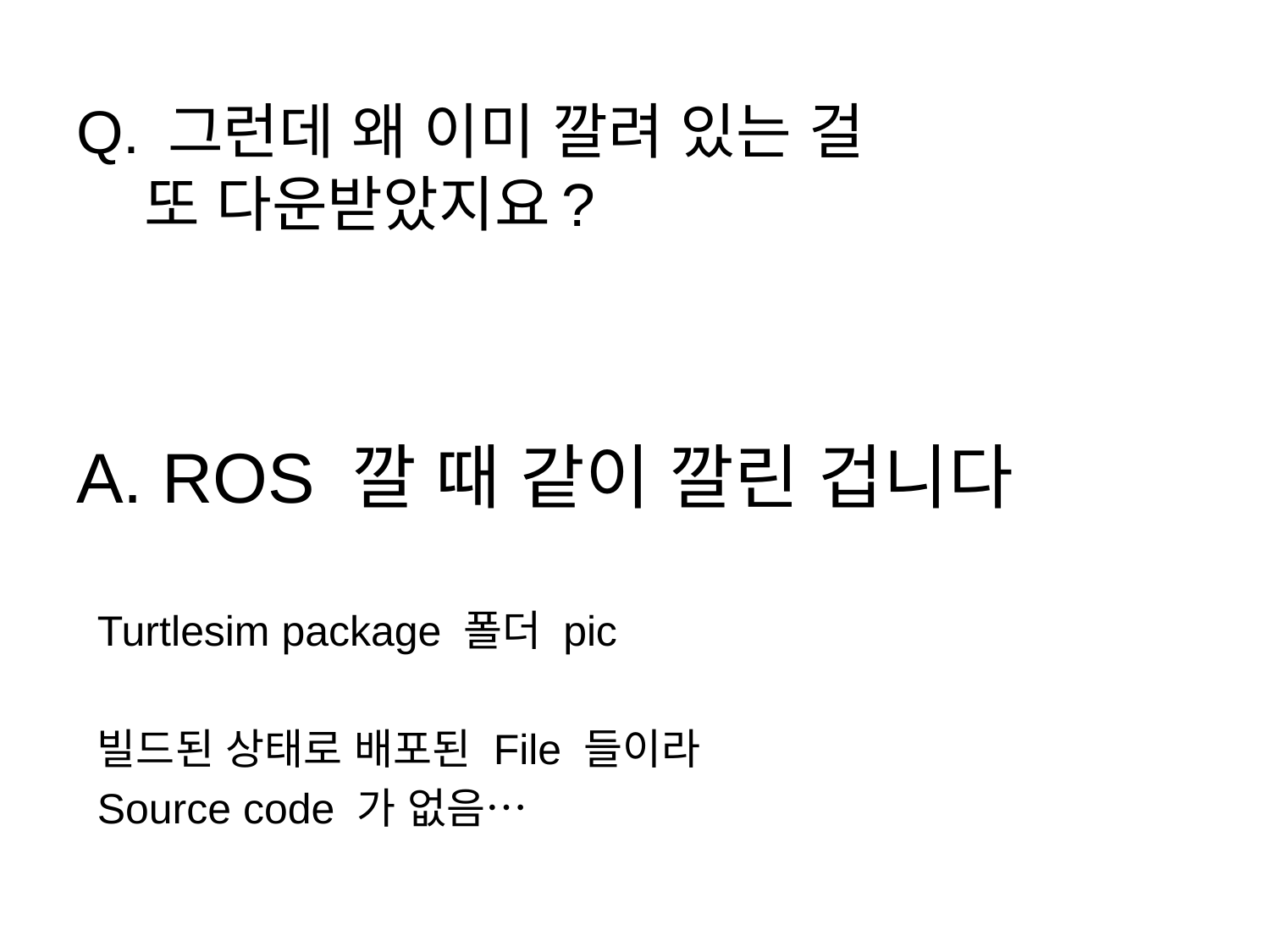

# Q. 그런데 왜 이미 깔려 있는 걸 또 다운받았지요?
A. ROS 깔 때 같이 깔린 겁니다
Turtlesim package 폴더 pic

빌드된 상태로 배포된 File 들이라
Source code 가 없음…